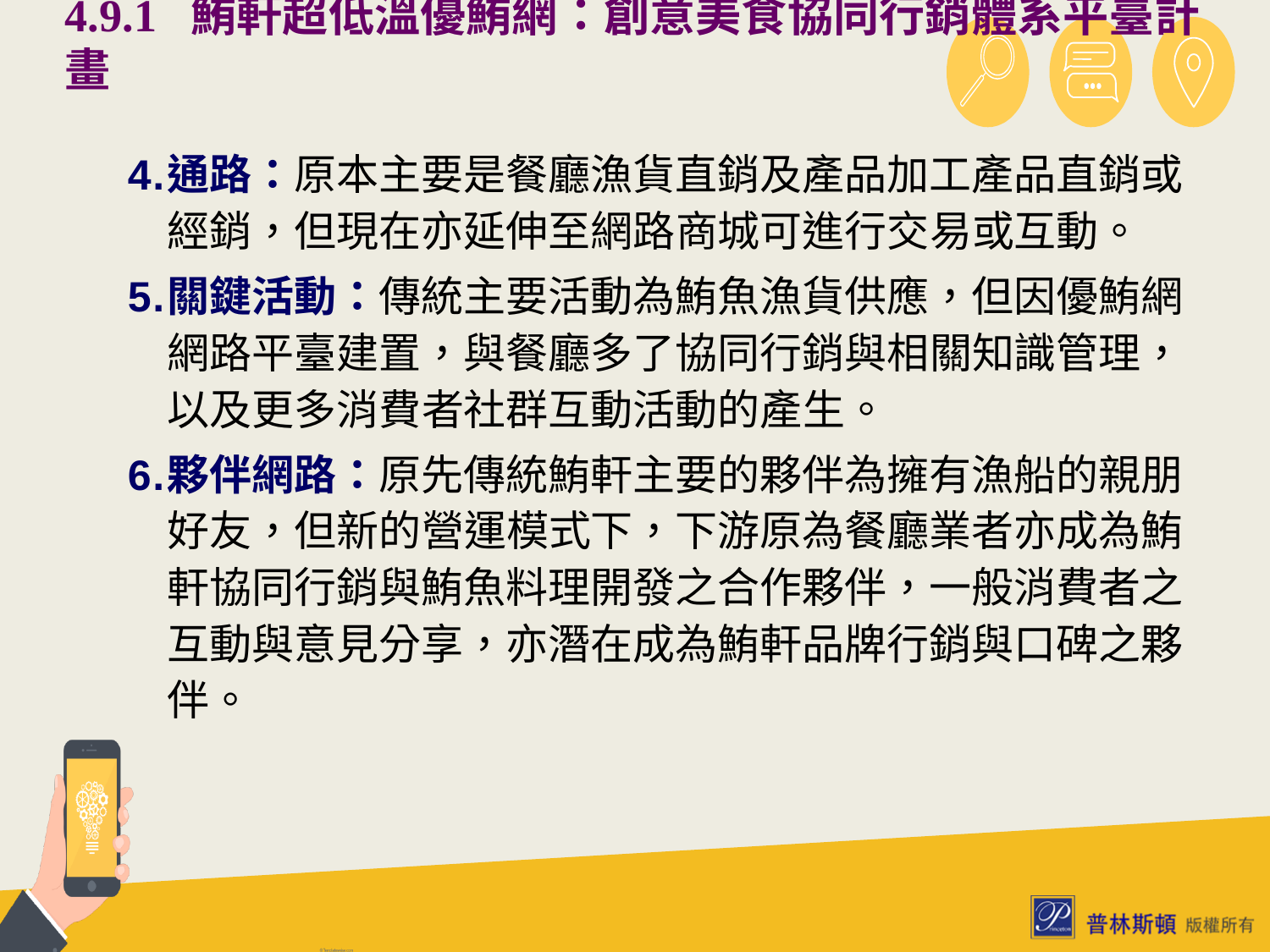

# 4.9.1  鮪軒超低溫優鮪網：創意美食協同行銷體系平臺計畫
通路：原本主要是餐廳漁貨直銷及產品加工產品直銷或經銷，但現在亦延伸至網路商城可進行交易或互動。
關鍵活動：傳統主要活動為鮪魚漁貨供應，但因優鮪網網路平臺建置，與餐廳多了協同行銷與相關知識管理，以及更多消費者社群互動活動的產生。
夥伴網路：原先傳統鮪軒主要的夥伴為擁有漁船的親朋好友，但新的營運模式下，下游原為餐廳業者亦成為鮪軒協同行銷與鮪魚料理開發之合作夥伴，一般消費者之互動與意見分享，亦潛在成為鮪軒品牌行銷與口碑之夥伴。